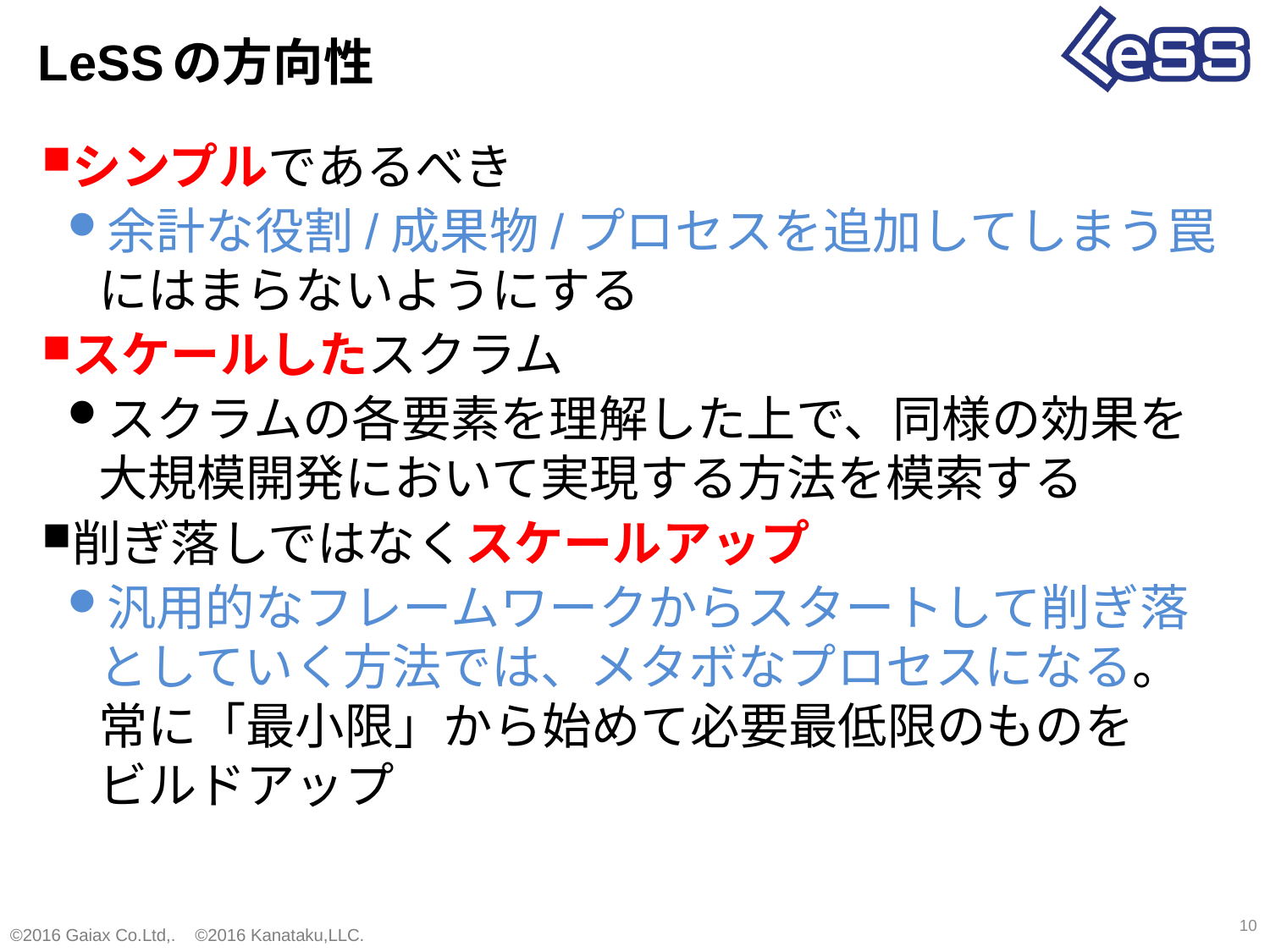

# LeSSの方向性
シンプルであるべき
余計な役割/成果物/プロセスを追加してしまう罠にはまらないようにする
スケールしたスクラム
スクラムの各要素を理解した上で、同様の効果を大規模開発において実現する方法を模索する
削ぎ落しではなくスケールアップ
汎用的なフレームワークからスタートして削ぎ落としていく方法では、メタボなプロセスになる。
常に「最小限」から始めて必要最低限のものを
ビルドアップ

10